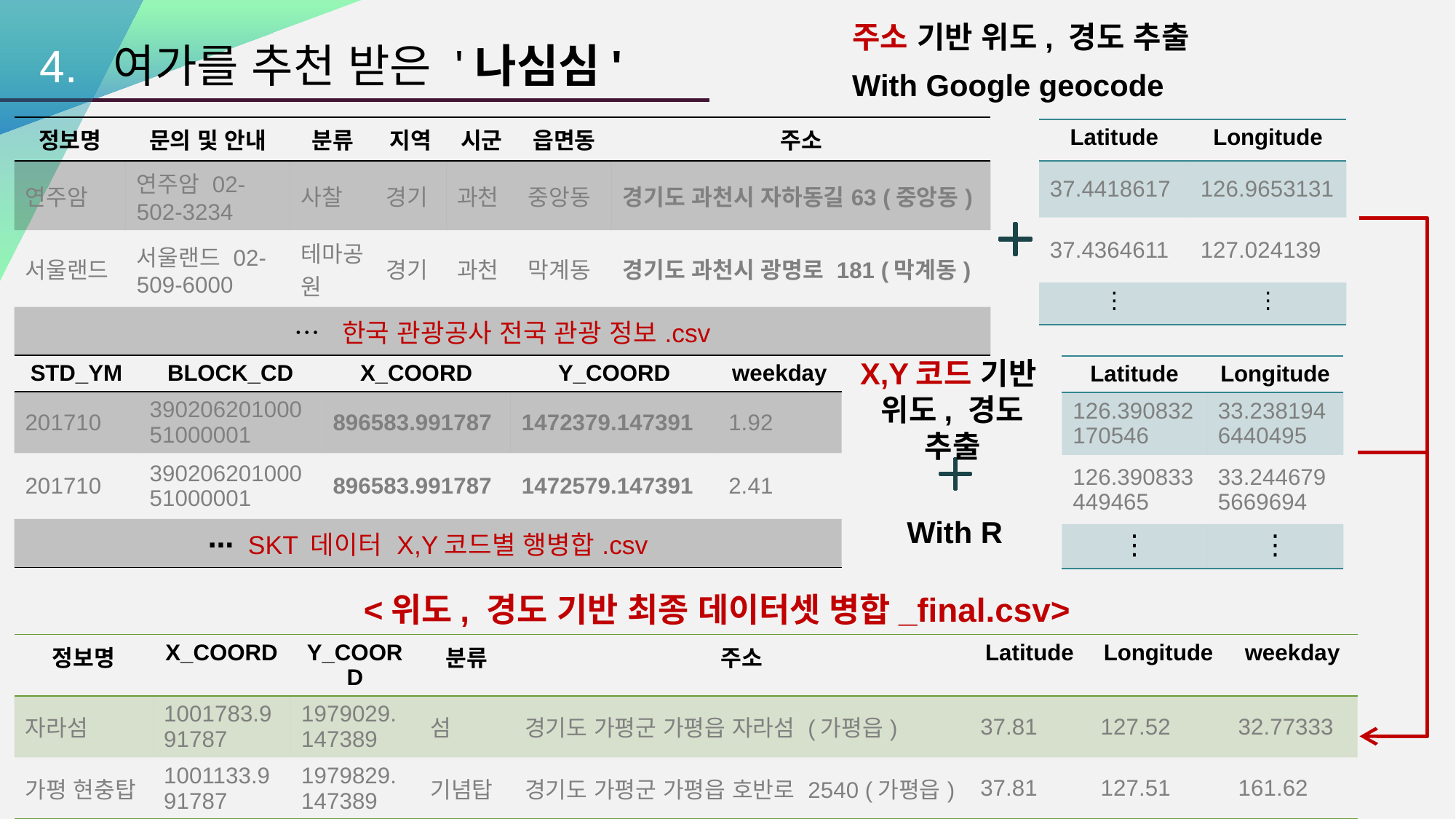

4.  여가를 추천 받은 '나심심'
주소 기반 위도, 경도 추출
With Google geocode
| 정보명 | 문의 및 안내 | 분류 | 지역 | 시군 | 읍면동 | 주소 |
| --- | --- | --- | --- | --- | --- | --- |
| 연주암 | 연주암 02-502-3234 | 사찰 | 경기 | 과천 | 중앙동 | 경기도 과천시 자하동길63 (중앙동) |
| 서울랜드 | 서울랜드 02-509-6000 | 테마공원 | 경기 | 과천 | 막계동 | 경기도 과천시 광명로 181 (막계동) |
| ⋯ 한국 관광공사 전국 관광 정보.csv |  |  |  |  |  |  |
| Latitude | Longitude |
| --- | --- |
| 37.4418617 | 126.9653131 |
| 37.4364611 | 127.024139 |
| ⋮ | ⋮ |

X,Y코드 기반
위도, 경도 추출
| STD\_YM | BLOCK\_CD | X\_COORD | Y\_COORD | weekday |
| --- | --- | --- | --- | --- |
| 201710 | 39020620100051000001 | 896583.991787 | 1472379.147391 | 1.92 |
| 201710 | 39020620100051000001 | 896583.991787 | 1472579.147391 | 2.41 |
| ⋯ SKT 데이터 X,Y코드별 행병합.csv |  |  |  |  |
| Latitude | Longitude |
| --- | --- |
| 126.390832170546 | 33.2381946440495 |
| 126.390833449465 | 33.2446795669694 |
| ⋮ | ⋮ |

With R
<위도, 경도 기반 최종 데이터셋 병합_final.csv>
| 정보명 | X\_COORD | Y\_COORD | 분류 | 주소 | Latitude | Longitude | weekday |
| --- | --- | --- | --- | --- | --- | --- | --- |
| 자라섬 | 1001783.991787 | 1979029.147389 | 섬 | 경기도 가평군 가평읍 자라섬 (가평읍) | 37.81 | 127.52 | 32.77333 |
| 가평 현충탑 | 1001133.991787 | 1979829.147389 | 기념탑 | 경기도 가평군 가평읍 호반로 2540 (가평읍) | 37.81 | 127.51 | 161.62 |